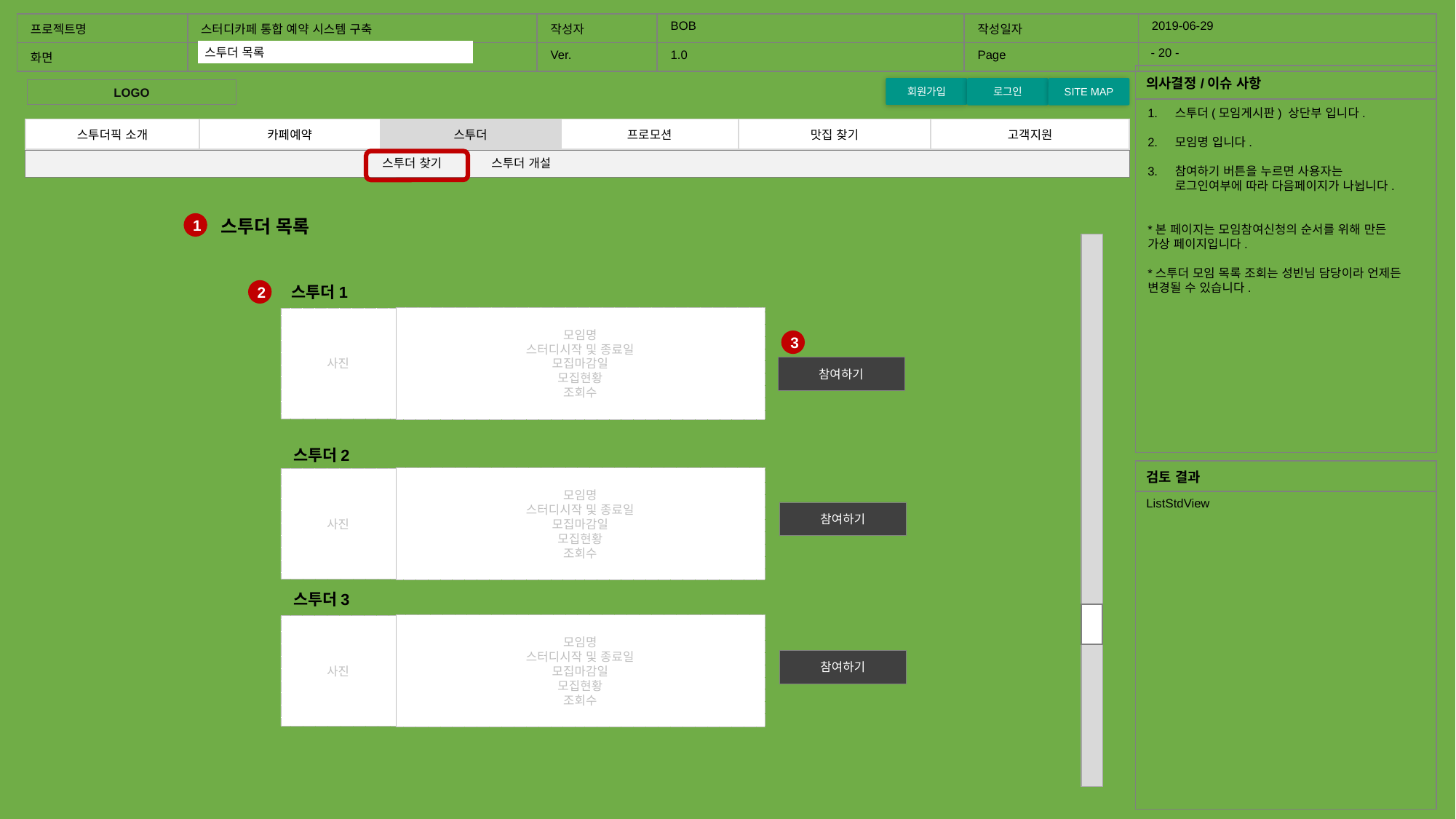

| 프로젝트명 | 스터디카페 통합 예약 시스템 구축 | 작성자 | BOB | 작성일자 | 2019-06-29 |
| --- | --- | --- | --- | --- | --- |
| 화면 |  | Ver. | 1.0 | Page |  |
- 20 -
스투더 목록

홈화면
스투더(모임)게시판
| 의사결정/이슈 사항 |
| --- |
|  |
회원가입
로그인
SITE MAP
LOGO
스투더(모임게시판) 상단부 입니다.

모임명 입니다.

참여하기 버튼을 누르면 사용자는 로그인여부에 따라 다음페이지가 나뉩니다.

*본 페이지는 모임참여신청의 순서를 위해 만든
가상 페이지입니다.

*스투더 모임 목록 조회는 성빈님 담당이라 언제든 변경될 수 있습니다.

| 스투더픽 소개 | 카페예약 | 스투더 | 프로모션 | 맛집 찾기 | 고객지원 |
| --- | --- | --- | --- | --- | --- |

스투더 찾기	스투더 개설
스투더 목록
1

스투더1
2

모임명
스터디시작 및 종료일
모집마감일
모집현황
조회수

사진

3
참여하기
스투더2
| 검토 결과 |
| --- |
| ListStdView |

모임명
스터디시작 및 종료일
모집마감일
모집현황
조회수

사진

참여하기
스투더3

모임명
스터디시작 및 종료일
모집마감일
모집현황
조회수

사진

참여하기